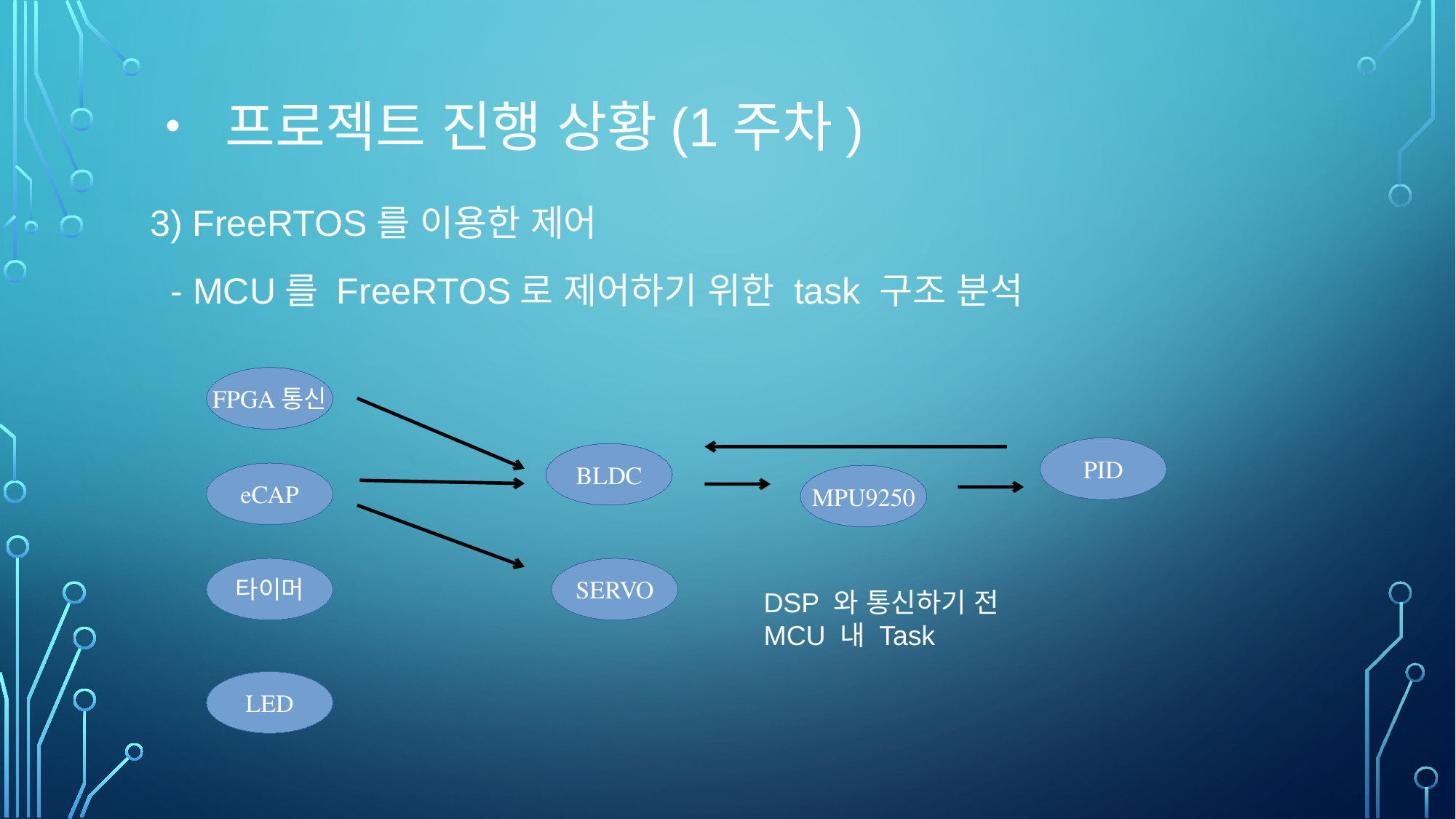

# • 프로젝트 진행 상황(1주차)
3) FreeRTOS를 이용한 제어
  - MCU를 FreeRTOS로 제어하기 위한 task 구조 분석
FPGA통신

PID
BLDC

eCAP
MPU9250

타이머
SERVO
DSP 와 통신하기 전 MCU 내 Task
LED